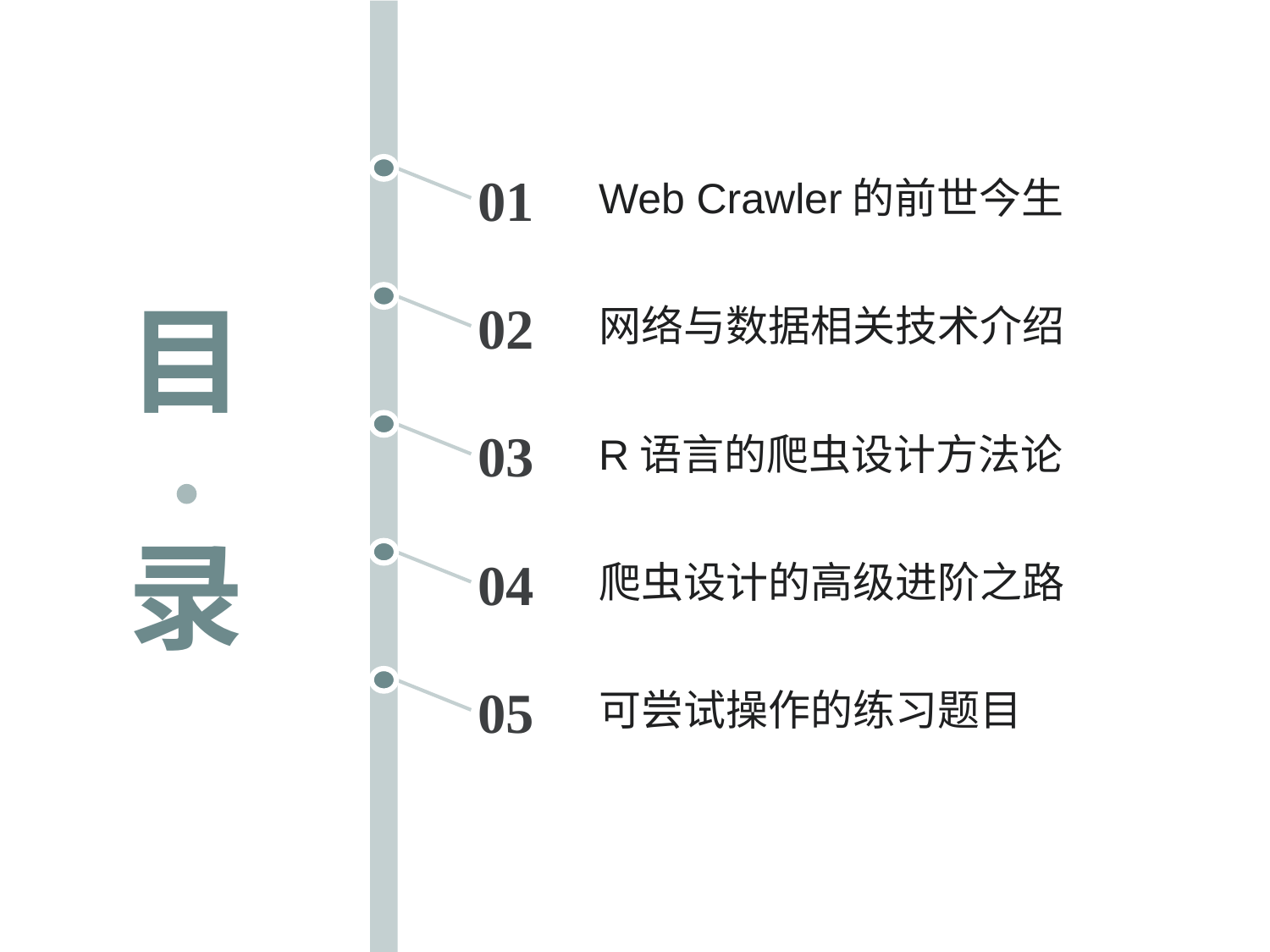

Web Crawler的前世今生
01
目

网络与数据相关技术介绍
02

R语言的爬虫设计方法论
03

录

爬虫设计的高级进阶之路
04

可尝试操作的练习题目
05